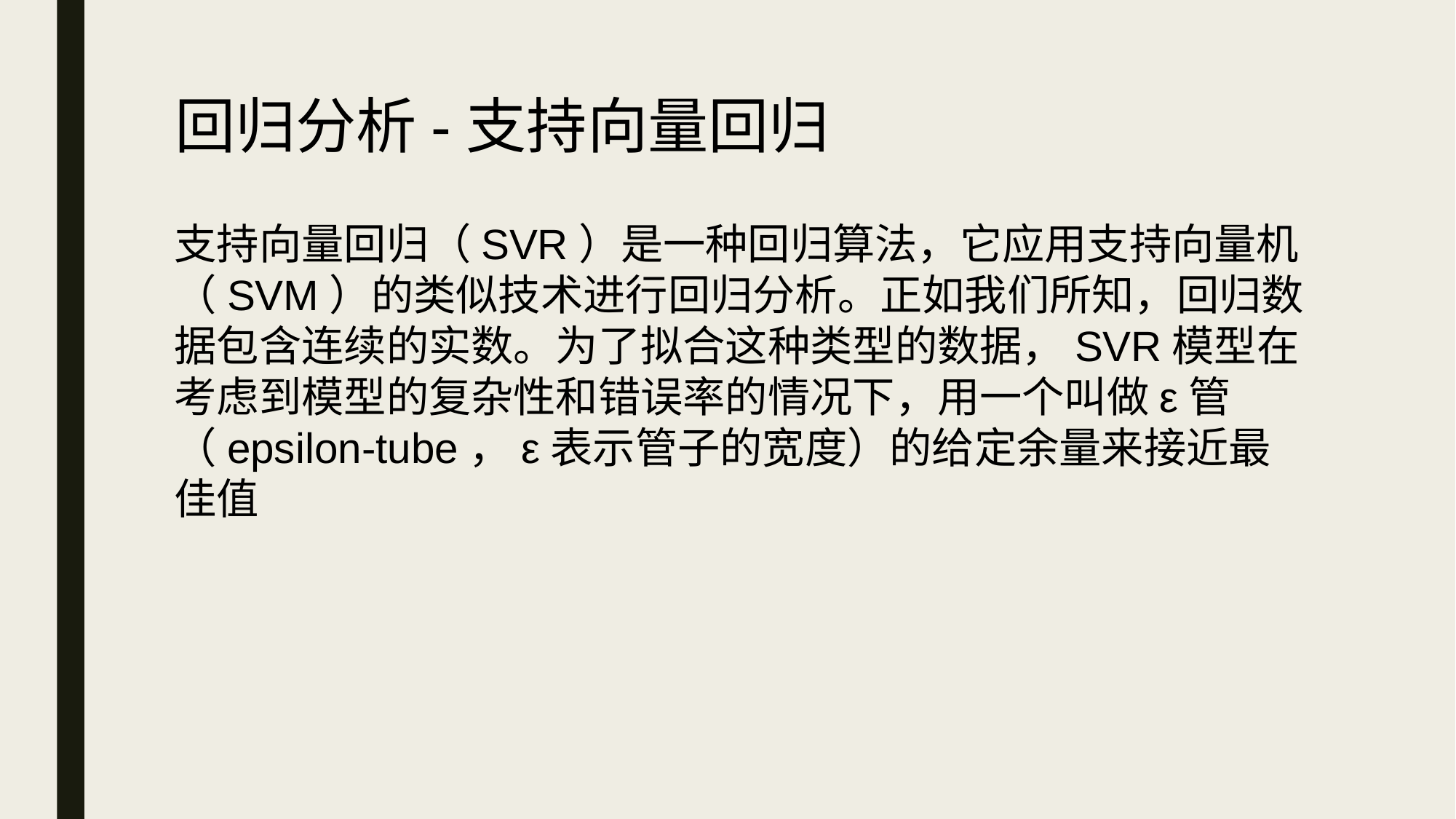

# 回归分析-支持向量回归
支持向量回归（SVR）是一种回归算法，它应用支持向量机（SVM）的类似技术进行回归分析。正如我们所知，回归数据包含连续的实数。为了拟合这种类型的数据，SVR模型在考虑到模型的复杂性和错误率的情况下，用一个叫做ε管（epsilon-tube，ε表示管子的宽度）的给定余量来接近最佳值